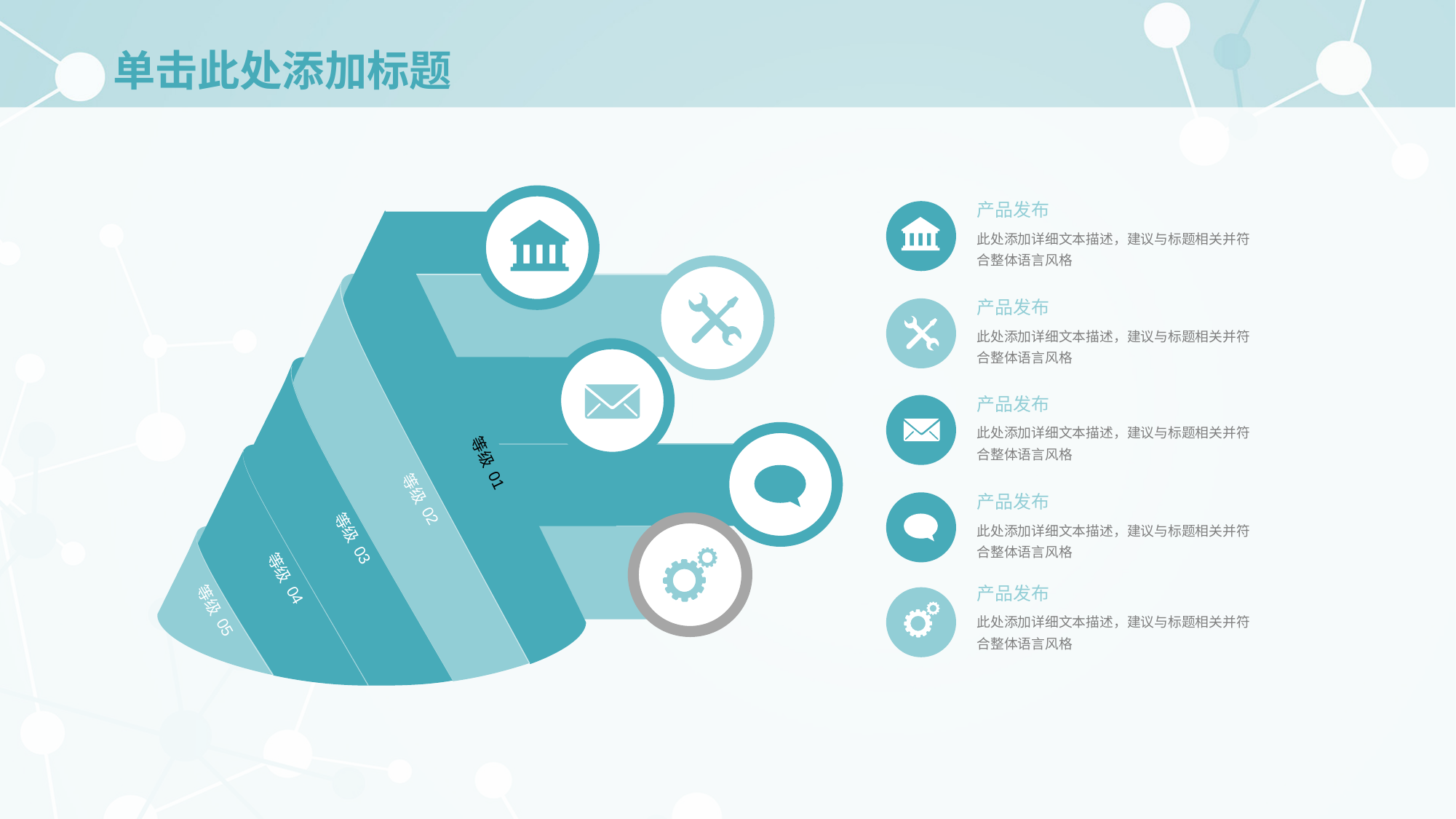

# 单击此处添加标题

产品发布

此处添加详细文本描述，建议与标题相关并符合整体语言风格

产品发布

此处添加详细文本描述，建议与标题相关并符合整体语言风格

产品发布

此处添加详细文本描述，建议与标题相关并符合整体语言风格

等级 01

等级 02

产品发布

此处添加详细文本描述，建议与标题相关并符合整体语言风格

等级 03

等级 04
产品发布

等级 05

此处添加详细文本描述，建议与标题相关并符合整体语言风格